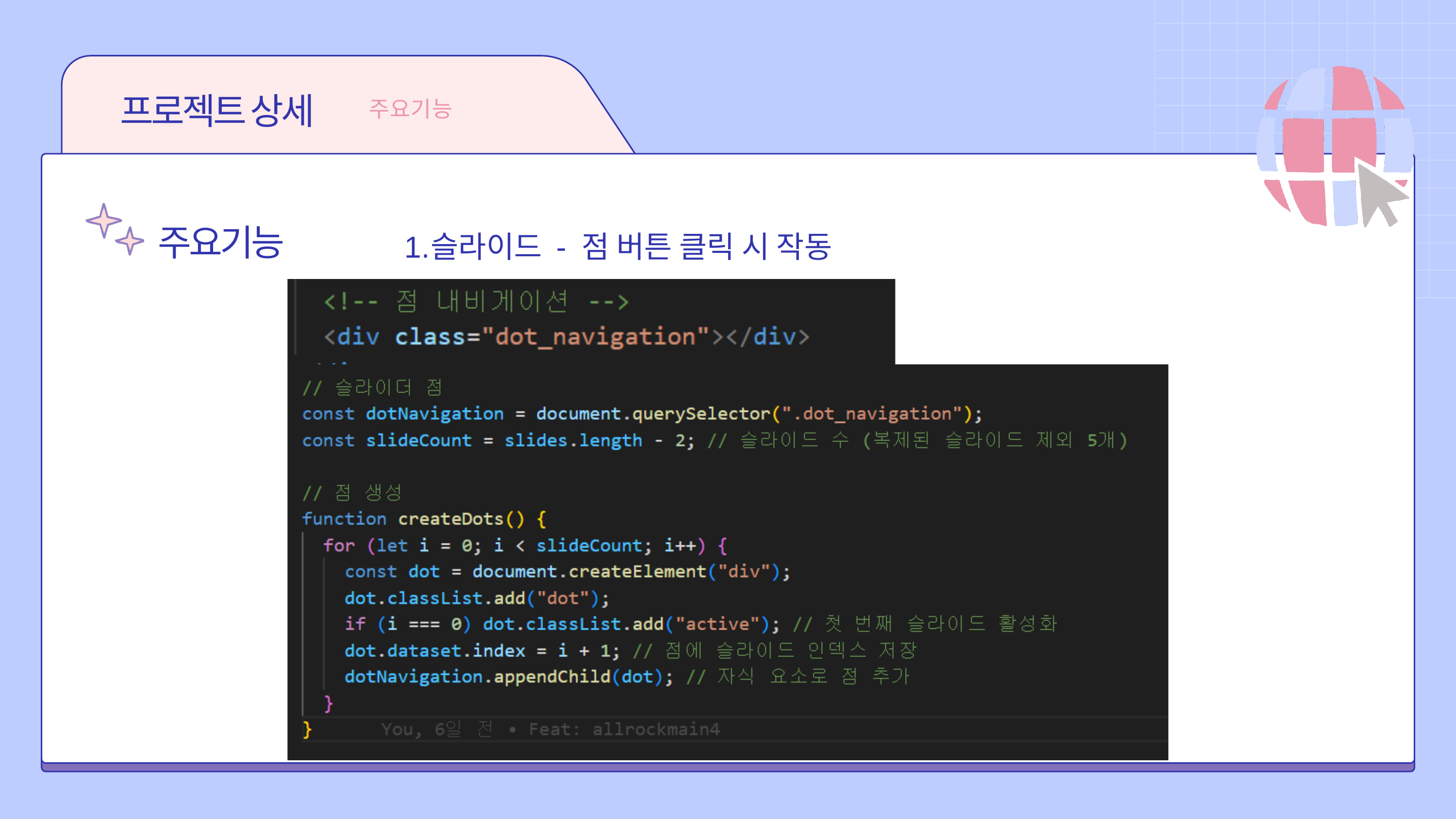

프로젝트 상세
주요기능

주요기능
슬라이드 - 점 버튼 클릭 시 작동